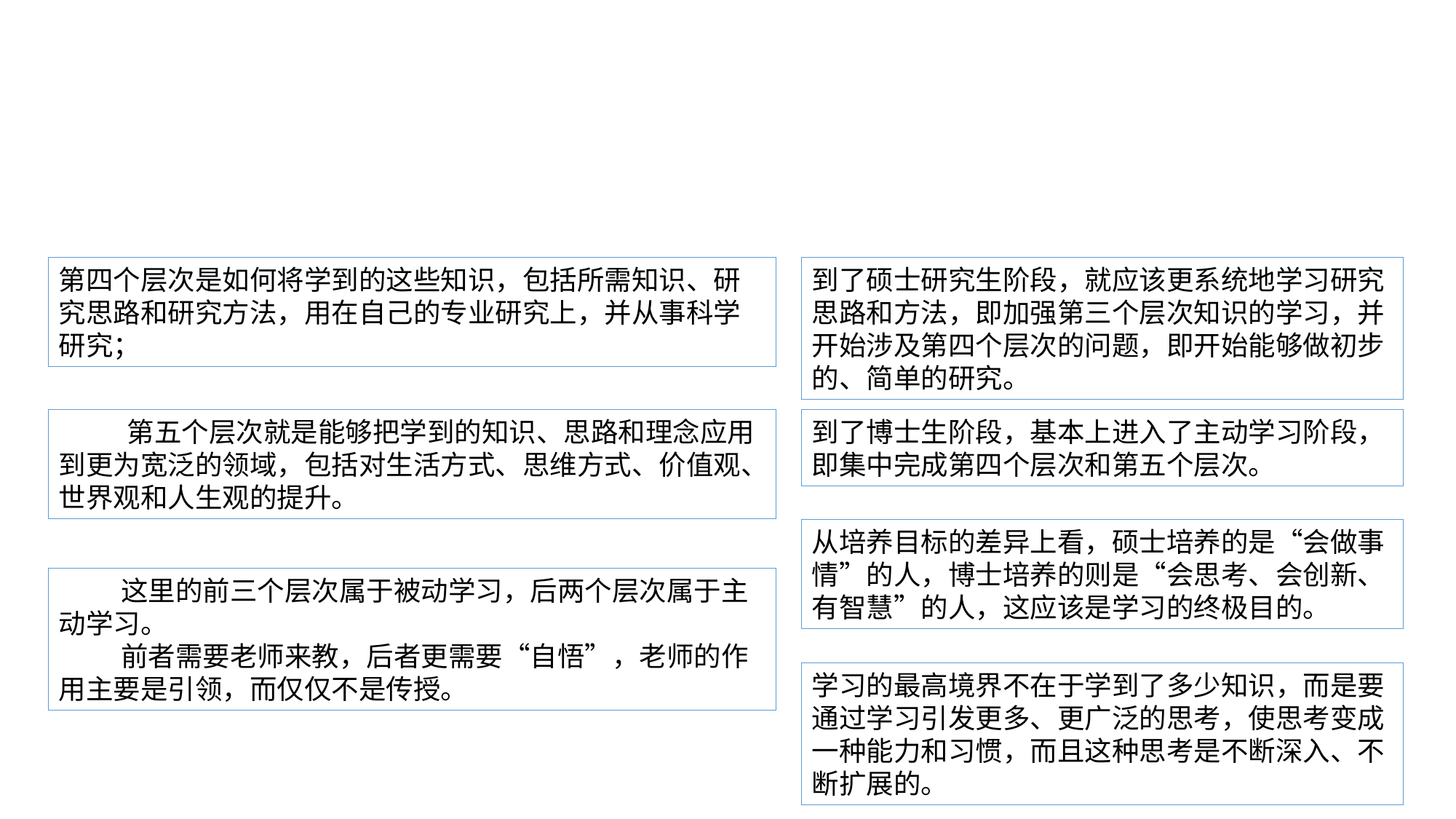

#
第四个层次是如何将学到的这些知识，包括所需知识、研究思路和研究方法，用在自己的专业研究上，并从事科学研究；
到了硕士研究生阶段，就应该更系统地学习研究思路和方法，即加强第三个层次知识的学习，并开始涉及第四个层次的问题，即开始能够做初步的、简单的研究。
          第五个层次就是能够把学到的知识、思路和理念应用到更为宽泛的领域，包括对生活方式、思维方式、价值观、世界观和人生观的提升。
到了博士生阶段，基本上进入了主动学习阶段，即集中完成第四个层次和第五个层次。
从培养目标的差异上看，硕士培养的是“会做事情”的人，博士培养的则是“会思考、会创新、有智慧”的人，这应该是学习的终极目的。
         这里的前三个层次属于被动学习，后两个层次属于主动学习。
         前者需要老师来教，后者更需要“自悟”，老师的作用主要是引领，而仅仅不是传授。
学习的最高境界不在于学到了多少知识，而是要通过学习引发更多、更广泛的思考，使思考变成一种能力和习惯，而且这种思考是不断深入、不断扩展的。